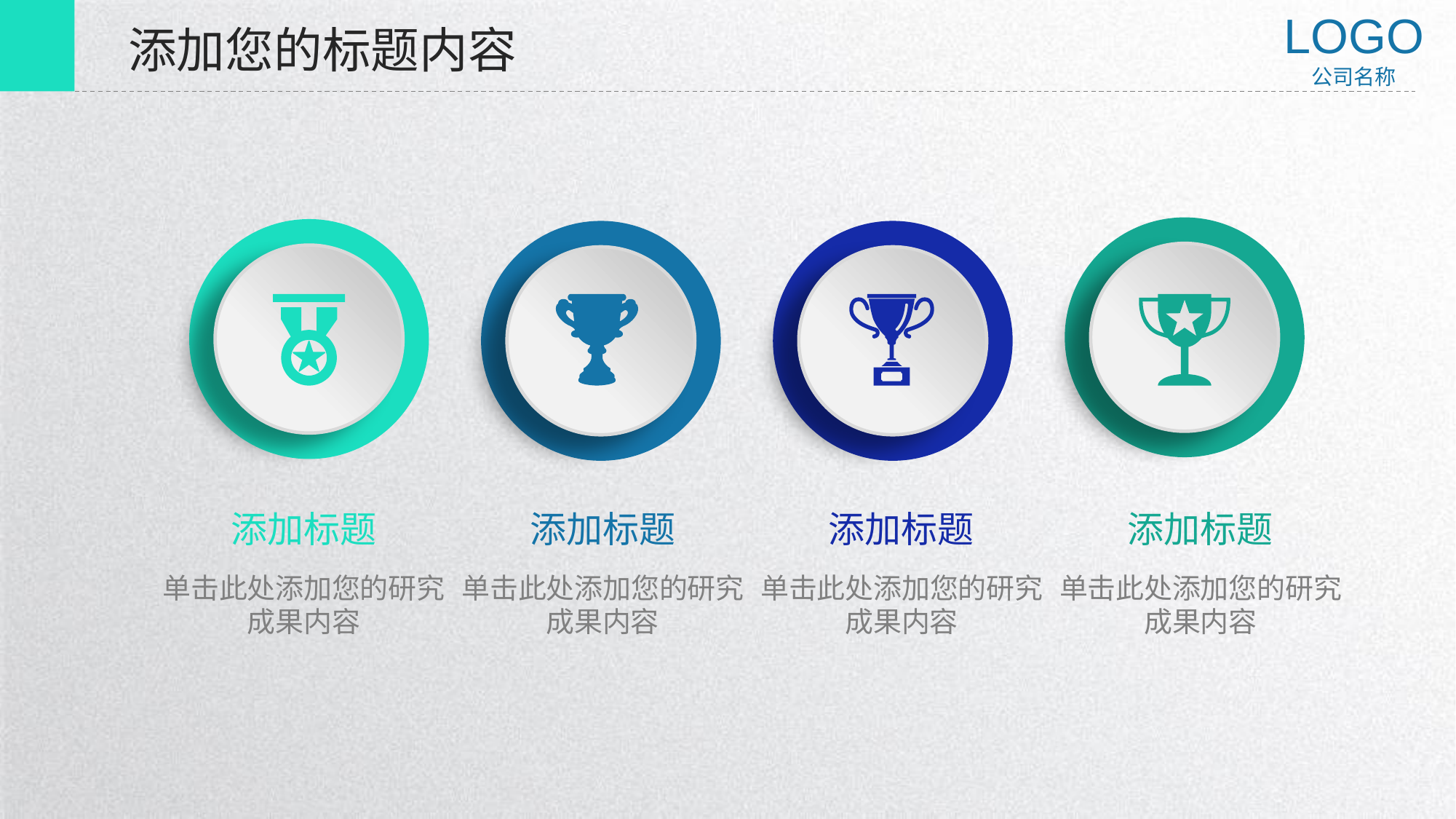

LOGO
公司名称
添加您的标题内容

添加标题
单击此处添加您的研究成果内容
添加标题
单击此处添加您的研究成果内容
添加标题
单击此处添加您的研究成果内容
添加标题
单击此处添加您的研究成果内容